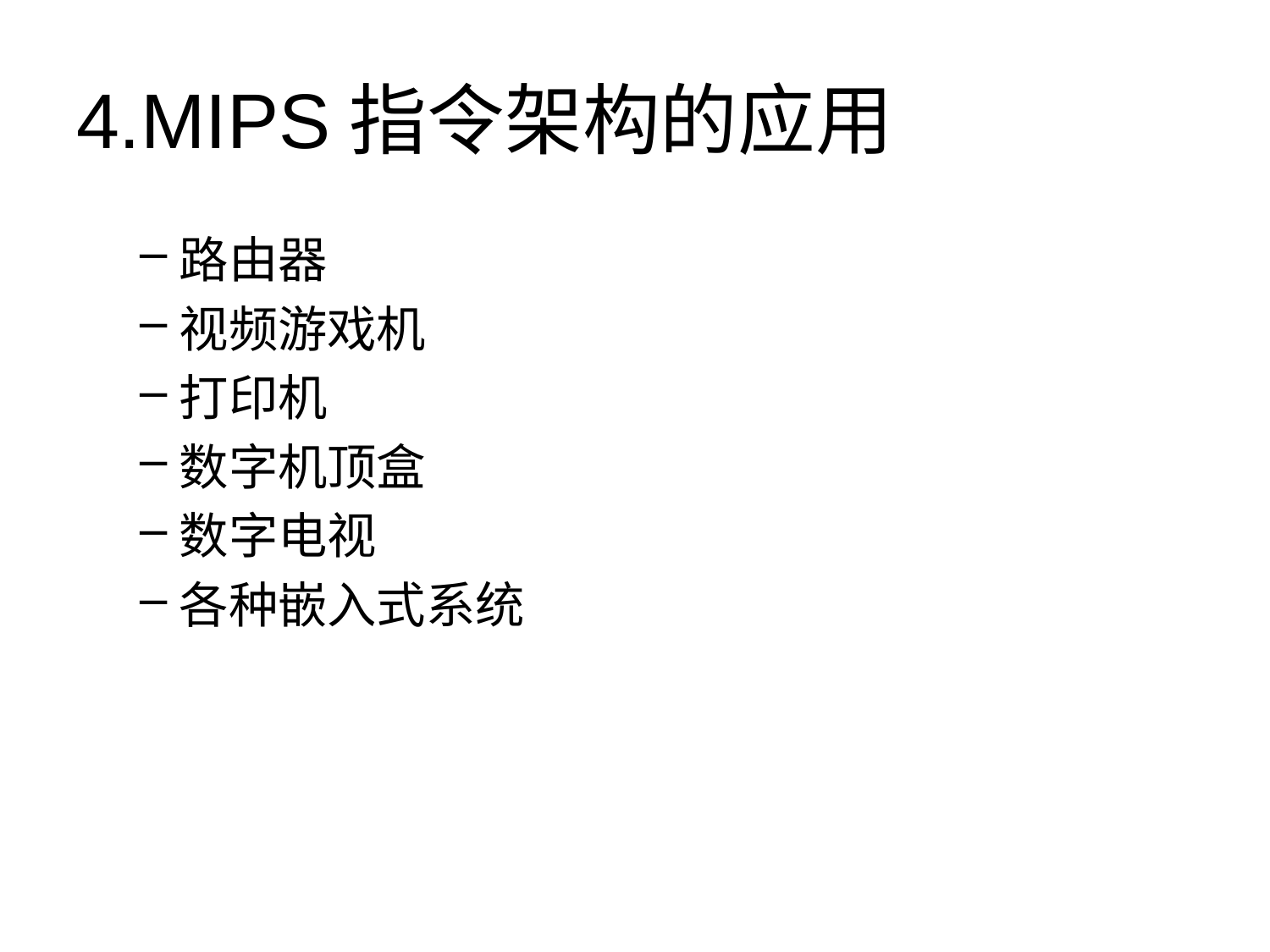

# 4.MIPS指令架构的应用
路由器
视频游戏机
打印机
数字机顶盒
数字电视
各种嵌入式系统